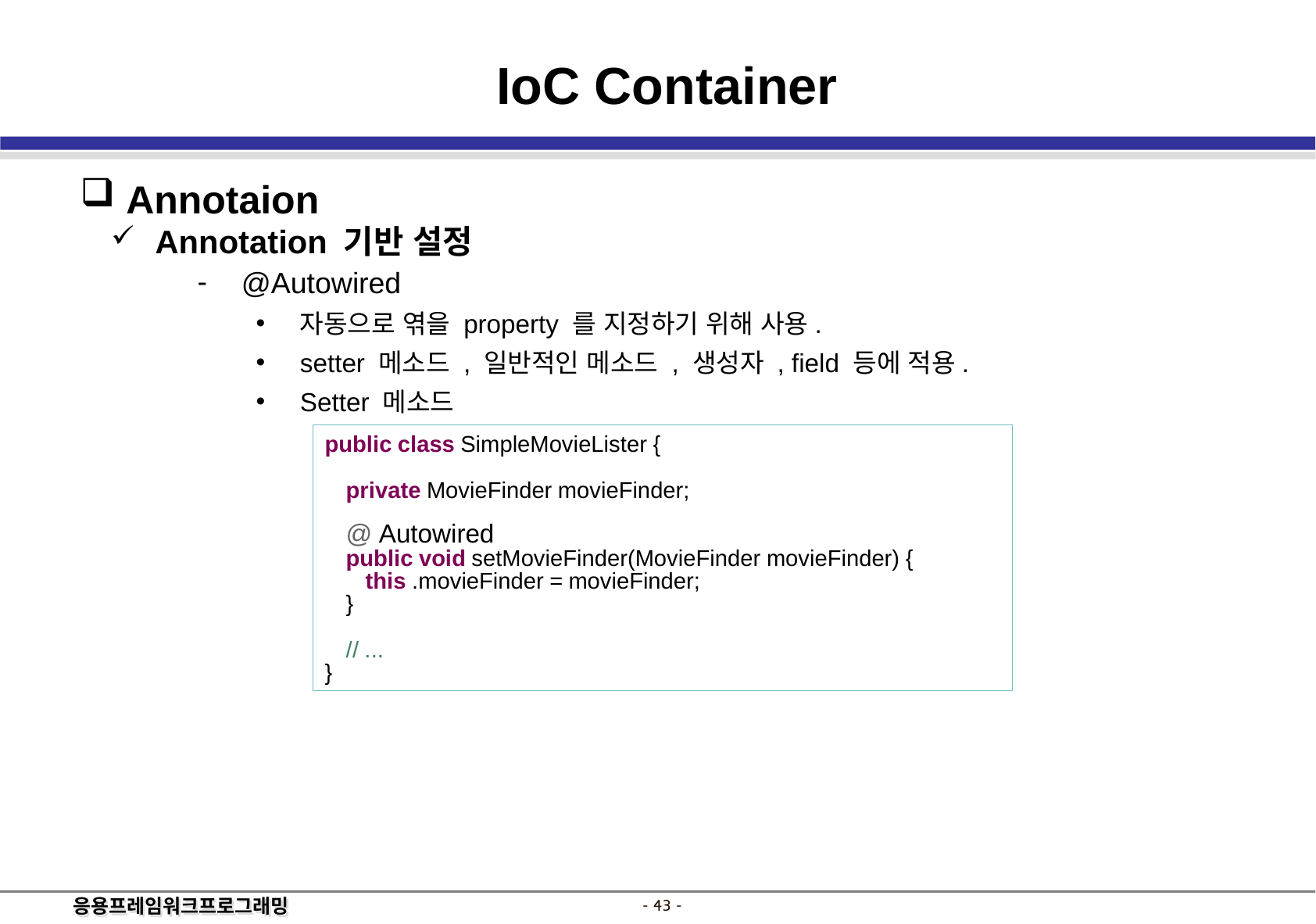

IoC Container
 Annotaion
  Annotation 기반 설정
@Autowired
자동으로 엮을 property 를 지정하기 위해 사용.
setter 메소드 , 일반적인 메소드 , 생성자 , field 등에 적용.
Setter 메소드
public class SimpleMovieLister {

	private MovieFinder movieFinder;

	@ Autowired
	public void setMovieFinder(MovieFinder movieFinder) {
		this .movieFinder = movieFinder;
	}

	// ...
}
- 43 -